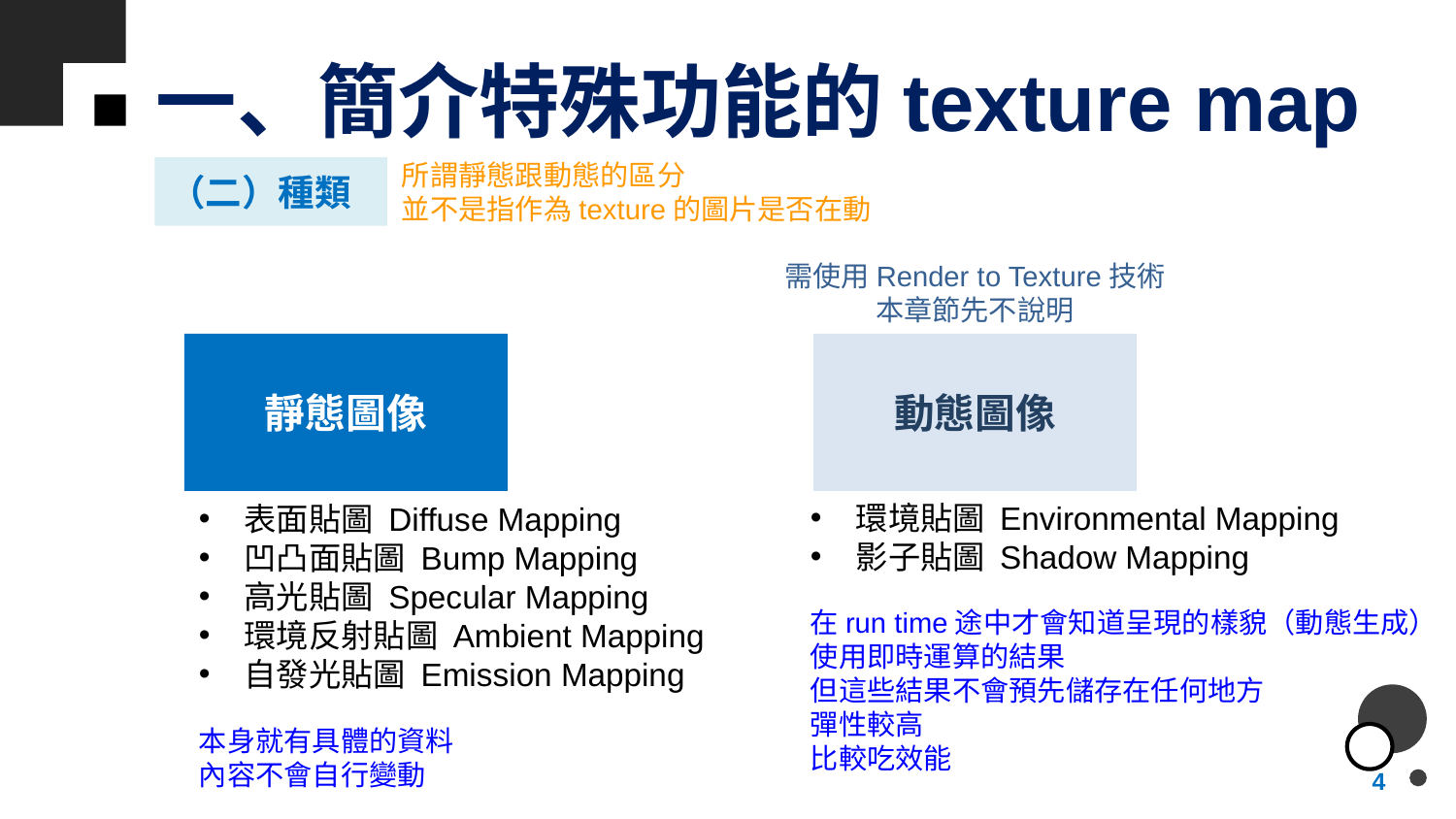

# 一、簡介特殊功能的texture map
所謂靜態跟動態的區分
並不是指作為texture的圖片是否在動
（二）種類
需使用Render to Texture技術
本章節先不說明
靜態圖像
動態圖像
環境貼圖 Environmental Mapping
影子貼圖 Shadow Mapping
表面貼圖 Diffuse Mapping
凹凸面貼圖 Bump Mapping
高光貼圖 Specular Mapping
環境反射貼圖 Ambient Mapping
自發光貼圖 Emission Mapping
在run time途中才會知道呈現的樣貌（動態生成）
使用即時運算的結果
但這些結果不會預先儲存在任何地方
彈性較高
比較吃效能

本身就有具體的資料
內容不會自行變動
4